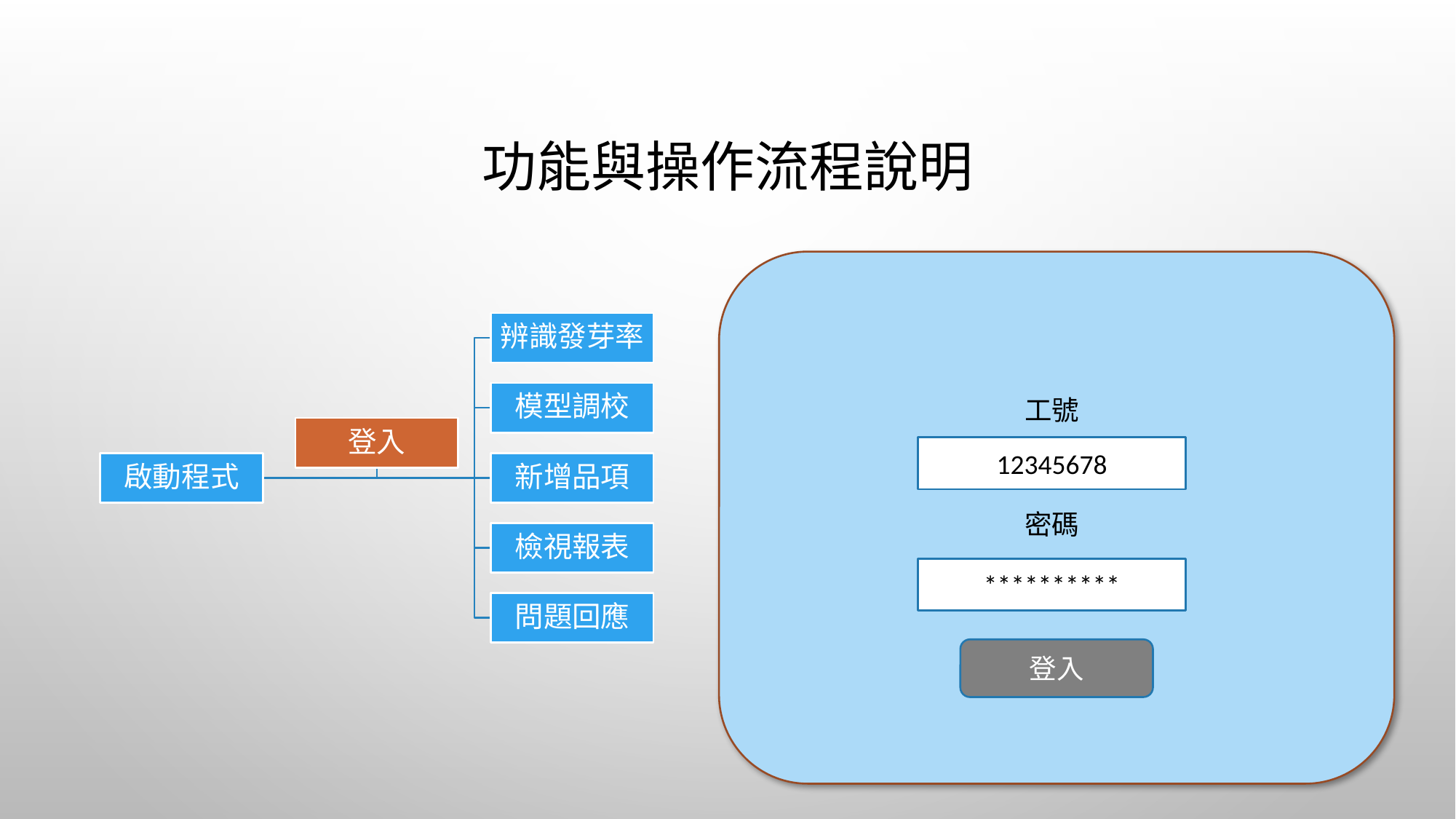

# 功能與操作流程說明
啟動程式
辨識發芽率
模型調校
新增品項
檢視報表
問題回應
登入

工號
12345678
密碼
**********
登入